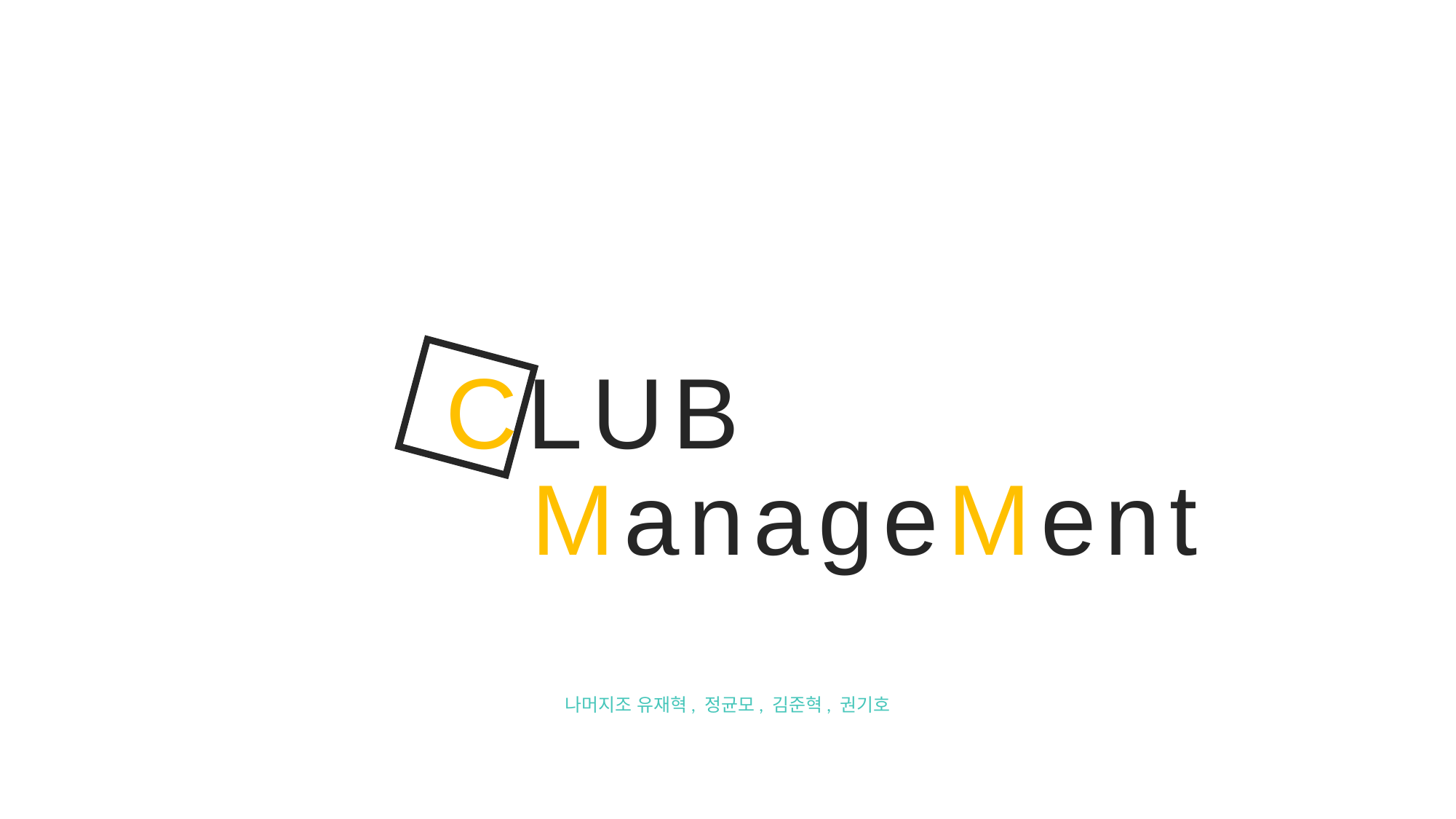

CLUB

ManageMent
나머지조 유재혁, 정균모, 김준혁, 권기호